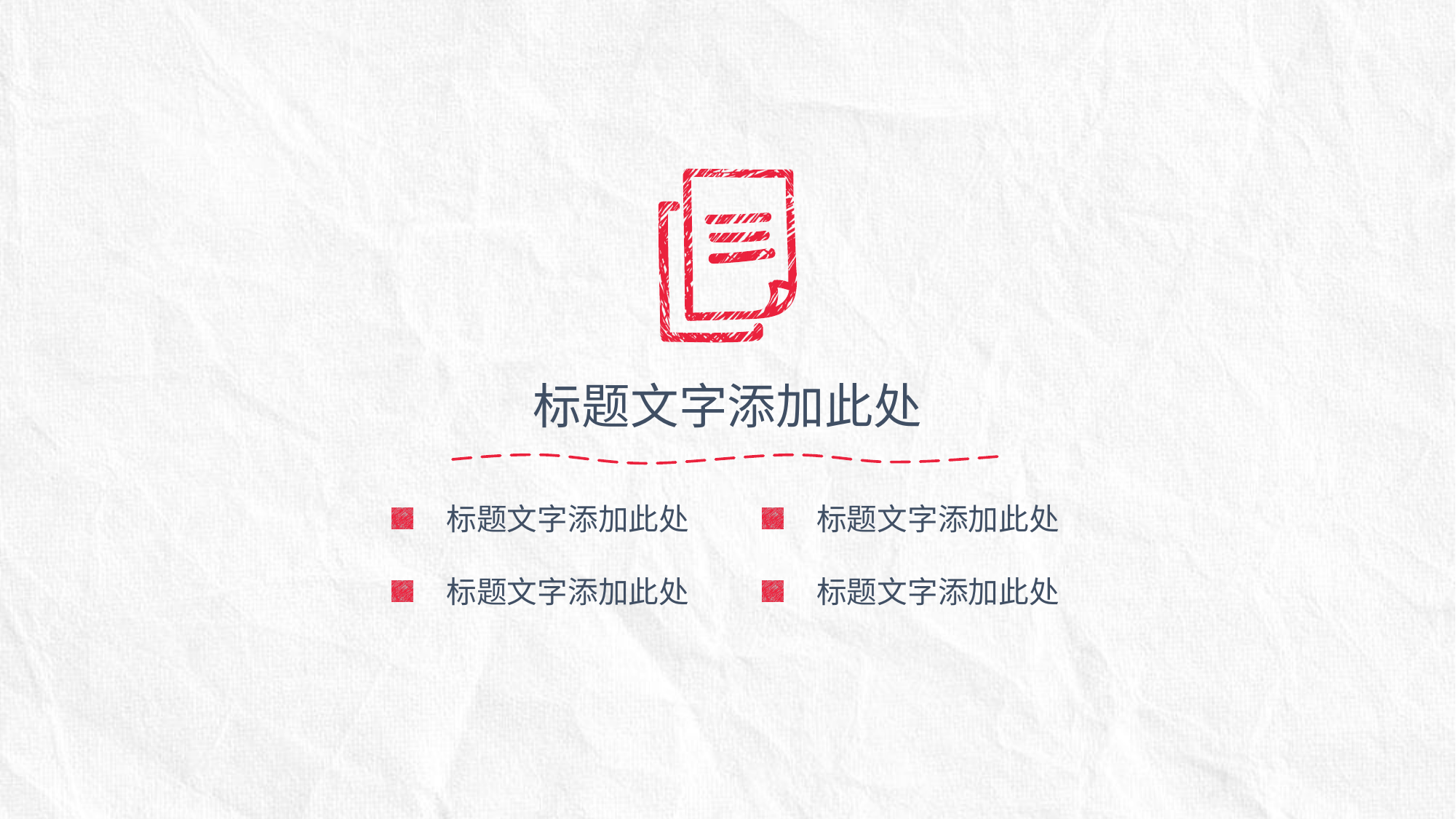

标题文字添加此处

标题文字添加此处
标题文字添加此处
标题文字添加此处
标题文字添加此处